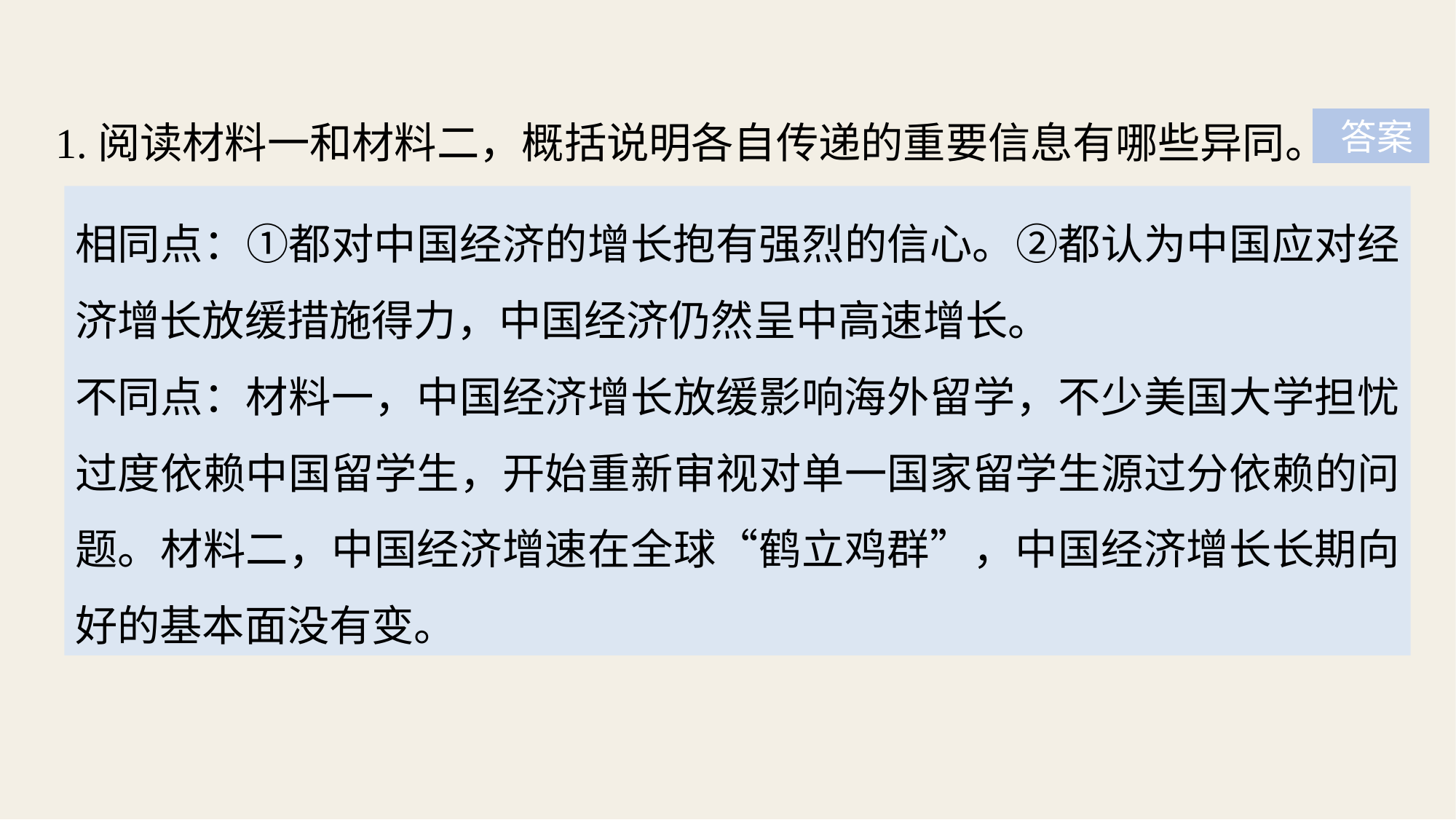

1.阅读材料一和材料二，概括说明各自传递的重要信息有哪些异同。
 答案
相同点：①都对中国经济的增长抱有强烈的信心。②都认为中国应对经济增长放缓措施得力，中国经济仍然呈中高速增长。
不同点：材料一，中国经济增长放缓影响海外留学，不少美国大学担忧过度依赖中国留学生，开始重新审视对单一国家留学生源过分依赖的问题。材料二，中国经济增速在全球“鹤立鸡群”，中国经济增长长期向好的基本面没有变。